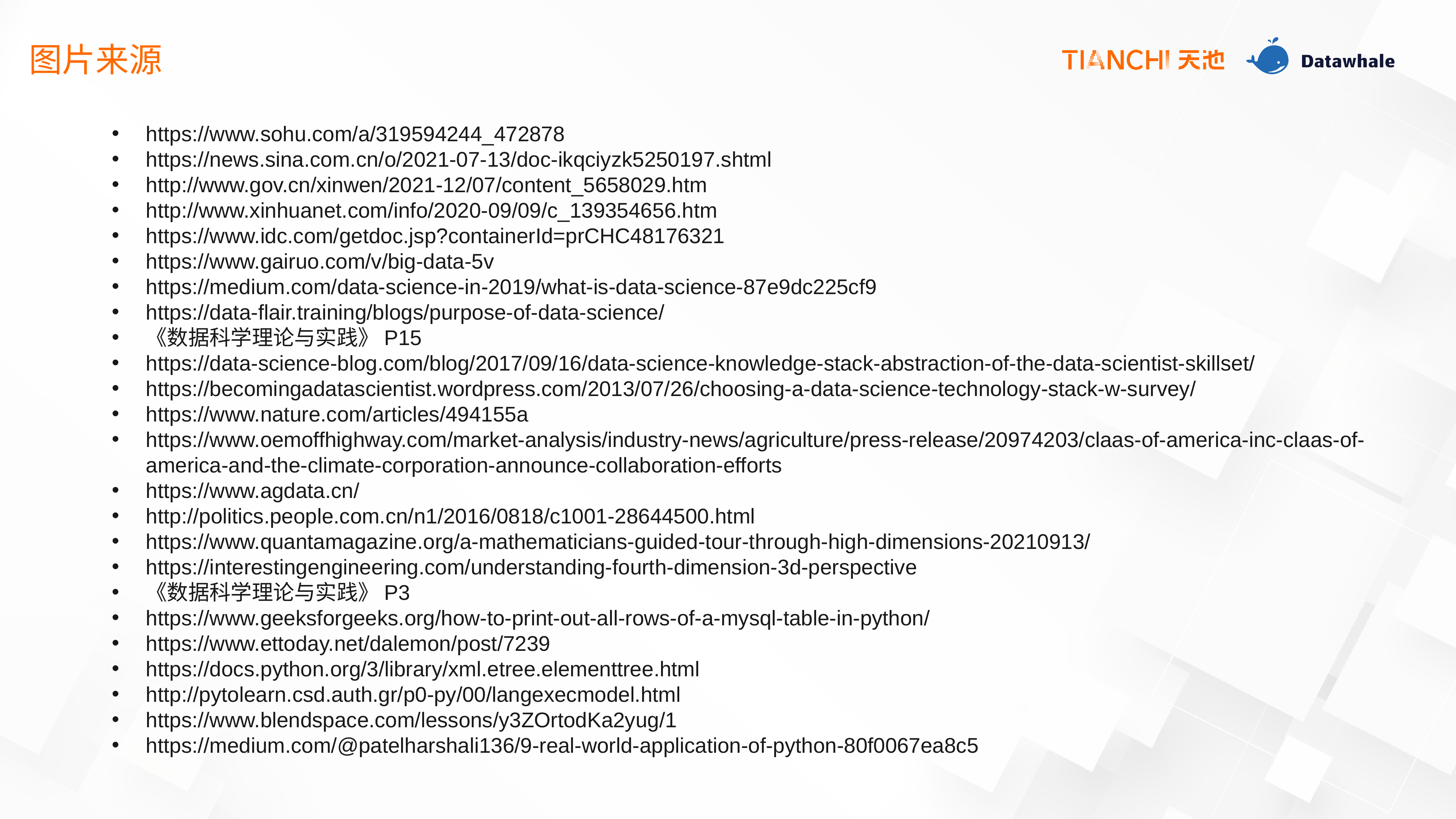

图片来源
https://www.sohu.com/a/319594244_472878
https://news.sina.com.cn/o/2021-07-13/doc-ikqciyzk5250197.shtml
http://www.gov.cn/xinwen/2021-12/07/content_5658029.htm
http://www.xinhuanet.com/info/2020-09/09/c_139354656.htm
https://www.idc.com/getdoc.jsp?containerId=prCHC48176321
https://www.gairuo.com/v/big-data-5v
https://medium.com/data-science-in-2019/what-is-data-science-87e9dc225cf9
https://data-flair.training/blogs/purpose-of-data-science/
《数据科学理论与实践》P15
https://data-science-blog.com/blog/2017/09/16/data-science-knowledge-stack-abstraction-of-the-data-scientist-skillset/
https://becomingadatascientist.wordpress.com/2013/07/26/choosing-a-data-science-technology-stack-w-survey/
https://www.nature.com/articles/494155a
https://www.oemoffhighway.com/market-analysis/industry-news/agriculture/press-release/20974203/claas-of-america-inc-claas-of-america-and-the-climate-corporation-announce-collaboration-efforts
https://www.agdata.cn/
http://politics.people.com.cn/n1/2016/0818/c1001-28644500.html
https://www.quantamagazine.org/a-mathematicians-guided-tour-through-high-dimensions-20210913/
https://interestingengineering.com/understanding-fourth-dimension-3d-perspective
《数据科学理论与实践》P3
https://www.geeksforgeeks.org/how-to-print-out-all-rows-of-a-mysql-table-in-python/
https://www.ettoday.net/dalemon/post/7239
https://docs.python.org/3/library/xml.etree.elementtree.html
http://pytolearn.csd.auth.gr/p0-py/00/langexecmodel.html
https://www.blendspace.com/lessons/y3ZOrtodKa2yug/1
https://medium.com/@patelharshali136/9-real-world-application-of-python-80f0067ea8c5